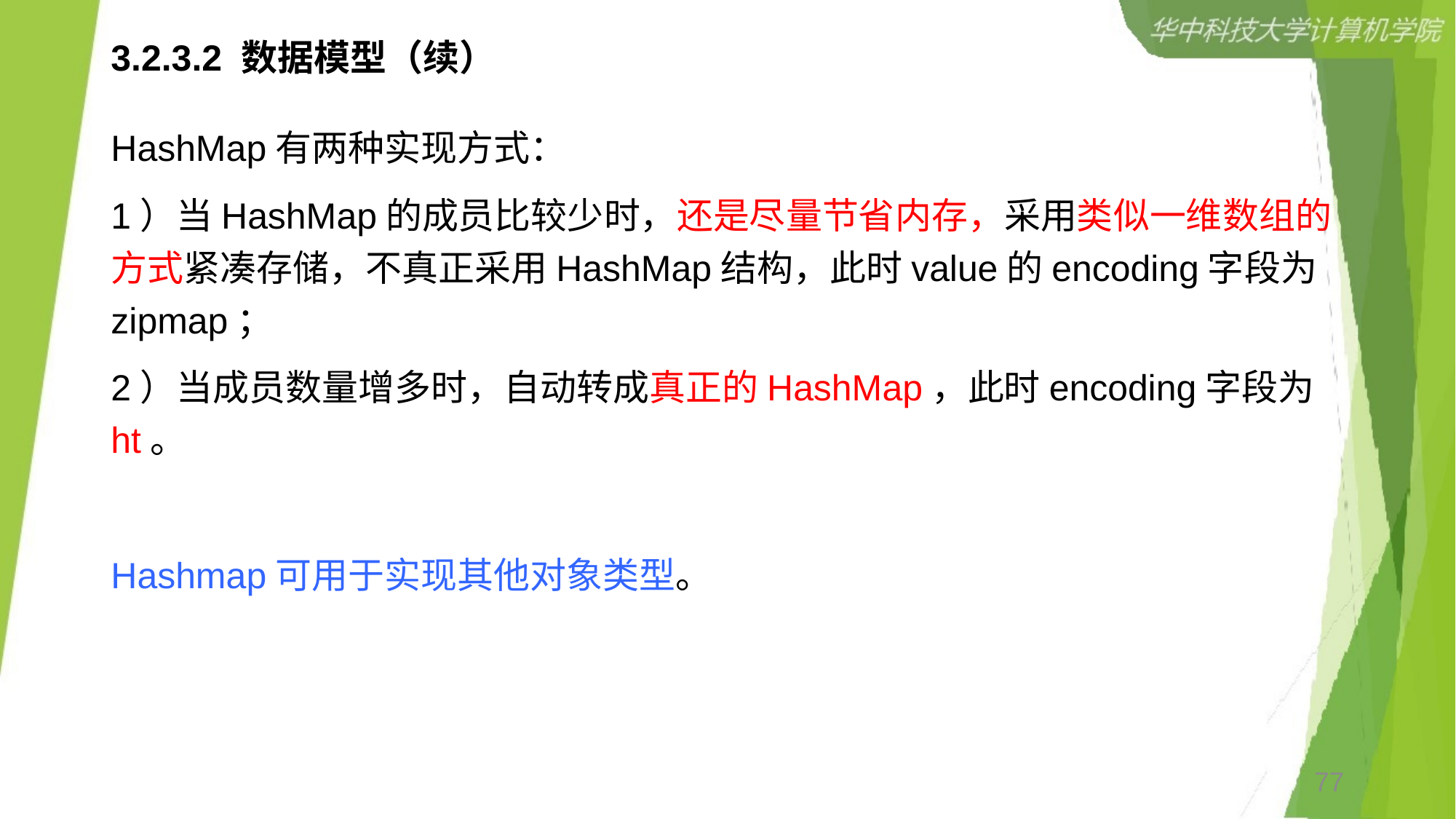

# 3.2.3.2 数据模型（续）
HashMap有两种实现方式：
1）当HashMap的成员比较少时，还是尽量节省内存，采用类似一维数组的方式紧凑存储，不真正采用HashMap结构，此时value的encoding字段为zipmap；
2）当成员数量增多时，自动转成真正的HashMap，此时encoding字段为ht。

Hashmap可用于实现其他对象类型。
77